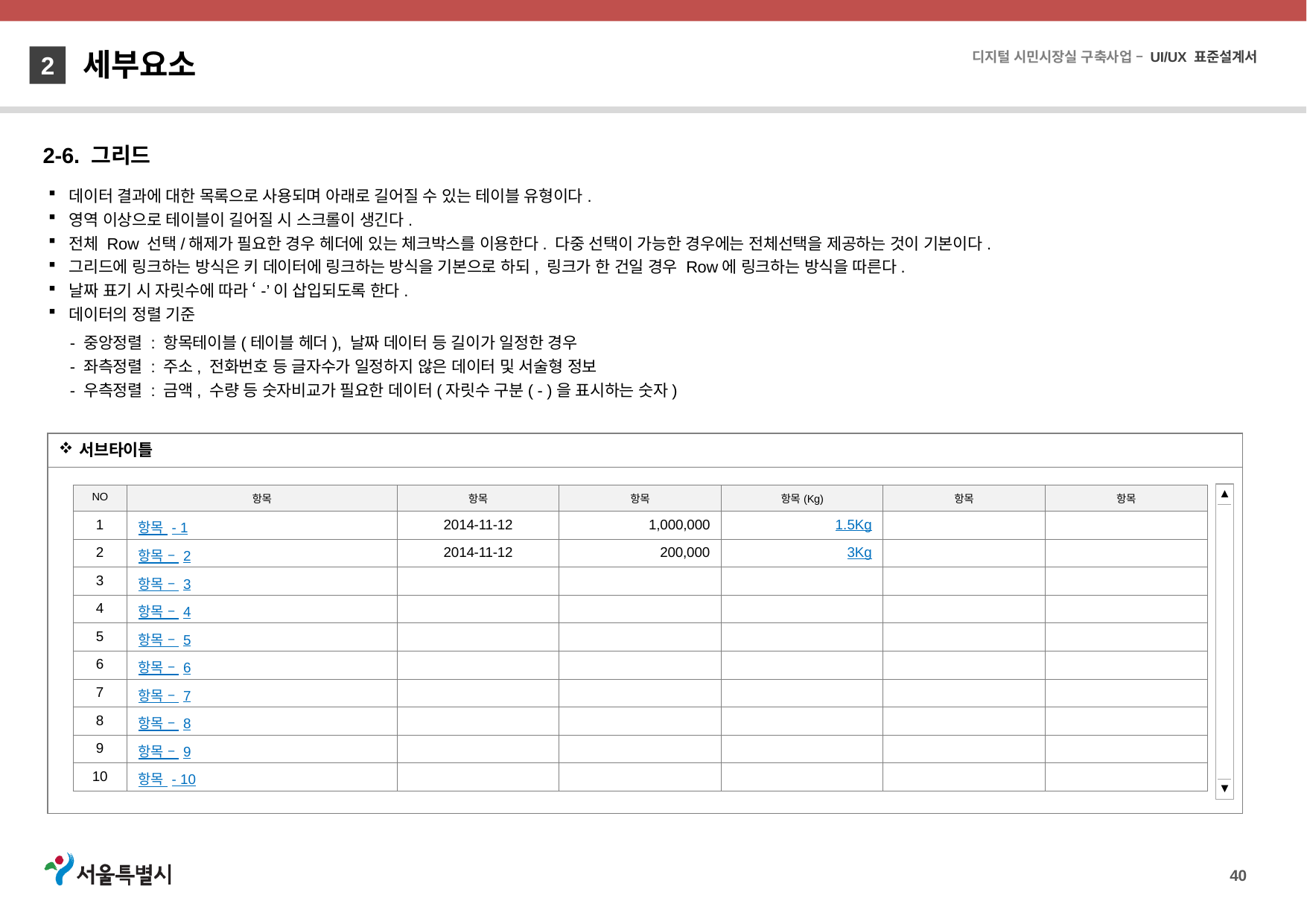

세부요소
2
2-6. 그리드
데이터 결과에 대한 목록으로 사용되며 아래로 길어질 수 있는 테이블 유형이다.
영역 이상으로 테이블이 길어질 시 스크롤이 생긴다.
전체 Row 선택/해제가 필요한 경우 헤더에 있는 체크박스를 이용한다. 다중 선택이 가능한 경우에는 전체선택을 제공하는 것이 기본이다.
그리드에 링크하는 방식은 키 데이터에 링크하는 방식을 기본으로 하되, 링크가 한 건일 경우 Row에 링크하는 방식을 따른다.
날짜 표기 시 자릿수에 따라 ‘-’이 삽입되도록 한다.
데이터의 정렬 기준
- 중앙정렬 : 항목테이블(테이블 헤더), 날짜 데이터 등 길이가 일정한 경우
- 좌측정렬 : 주소, 전화번호 등 글자수가 일정하지 않은 데이터 및 서술형 정보
- 우측정렬 : 금액, 수량 등 숫자비교가 필요한 데이터(자릿수 구분( - )을 표시하는 숫자)

서브타이틀
▲

▼
| NO | 항목 | 항목 | 항목 | 항목(Kg) | 항목 | 항목 |
| --- | --- | --- | --- | --- | --- | --- |
| 1 | 항목 - 1 | 2014-11-12 | 1,000,000 | 1.5Kg |  |  |
| 2 | 항목 – 2 | 2014-11-12 | 200,000 | 3Kg |  |  |
| 3 | 항목 – 3 |  |  |  |  |  |
| 4 | 항목 – 4 |  |  |  |  |  |
| 5 | 항목 – 5 |  |  |  |  |  |
| 6 | 항목 – 6 |  |  |  |  |  |
| 7 | 항목 – 7 |  |  |  |  |  |
| 8 | 항목 – 8 |  |  |  |  |  |
| 9 | 항목 – 9 |  |  |  |  |  |
| 10 | 항목 - 10 |  |  |  |  |  |